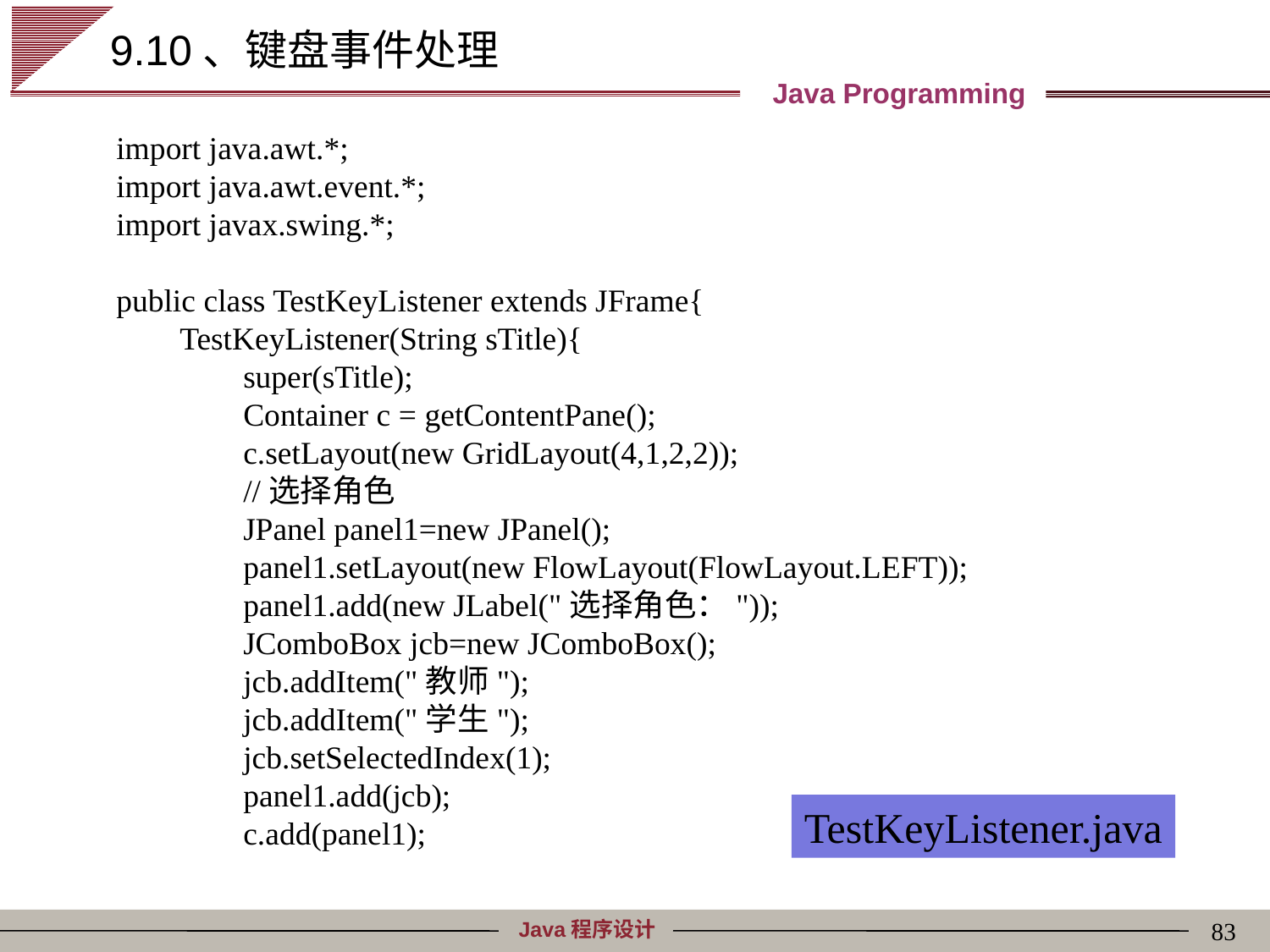

# 9.10、键盘事件处理
import java.awt.*;
import java.awt.event.*;
import javax.swing.*;

public class TestKeyListener extends JFrame{
TestKeyListener(String sTitle){
super(sTitle);
Container c = getContentPane();
c.setLayout(new GridLayout(4,1,2,2));
//选择角色
JPanel panel1=new JPanel();
panel1.setLayout(new FlowLayout(FlowLayout.LEFT));
panel1.add(new JLabel("选择角色："));
JComboBox jcb=new JComboBox();
jcb.addItem("教师");
jcb.addItem("学生");
jcb.setSelectedIndex(1);
panel1.add(jcb);
c.add(panel1);

TestKeyListener.java